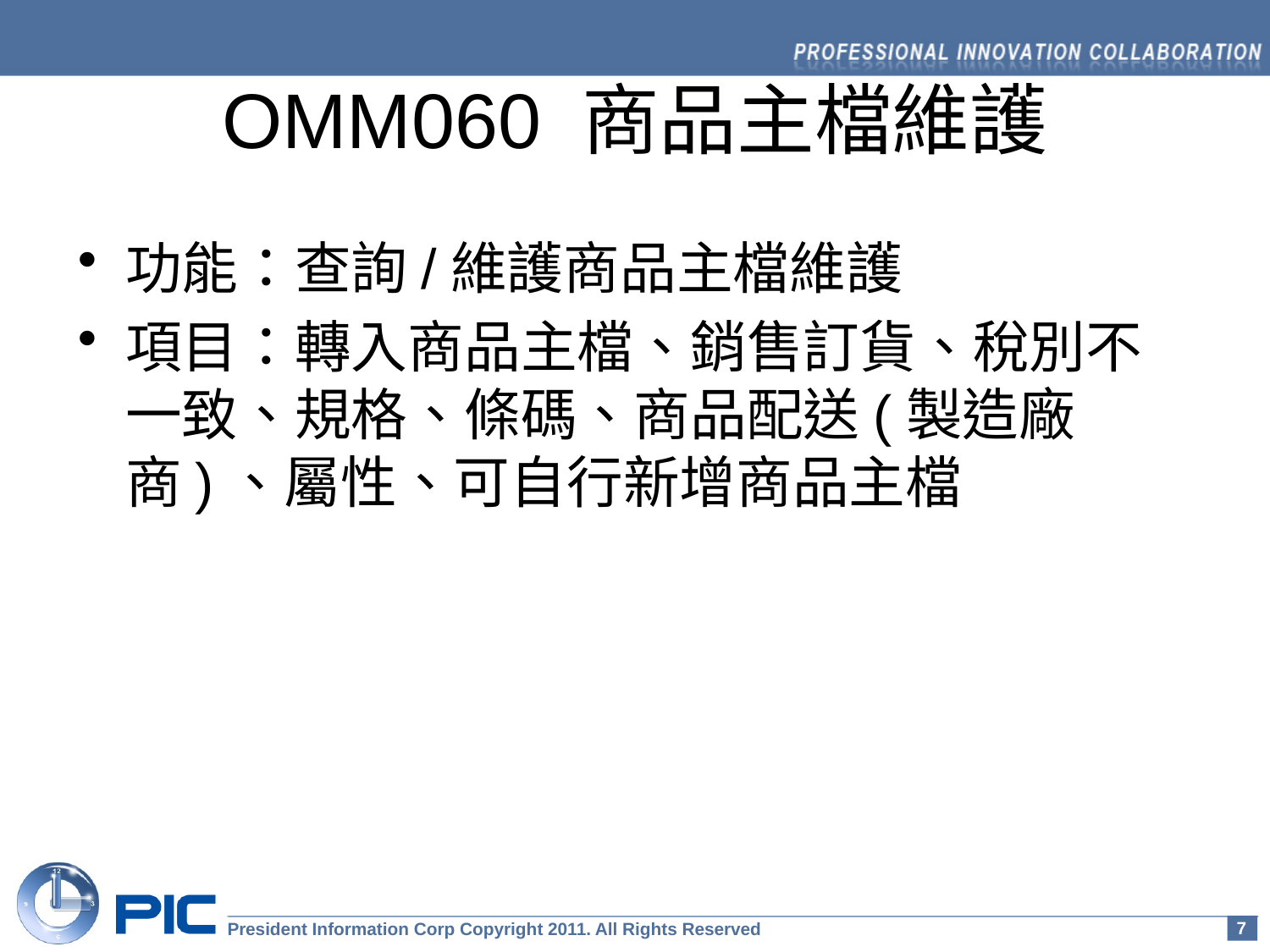

# OMM060 商品主檔維護
功能：查詢/維護商品主檔維護
項目：轉入商品主檔、銷售訂貨、稅別不一致、規格、條碼、商品配送(製造廠商)、屬性、可自行新增商品主檔